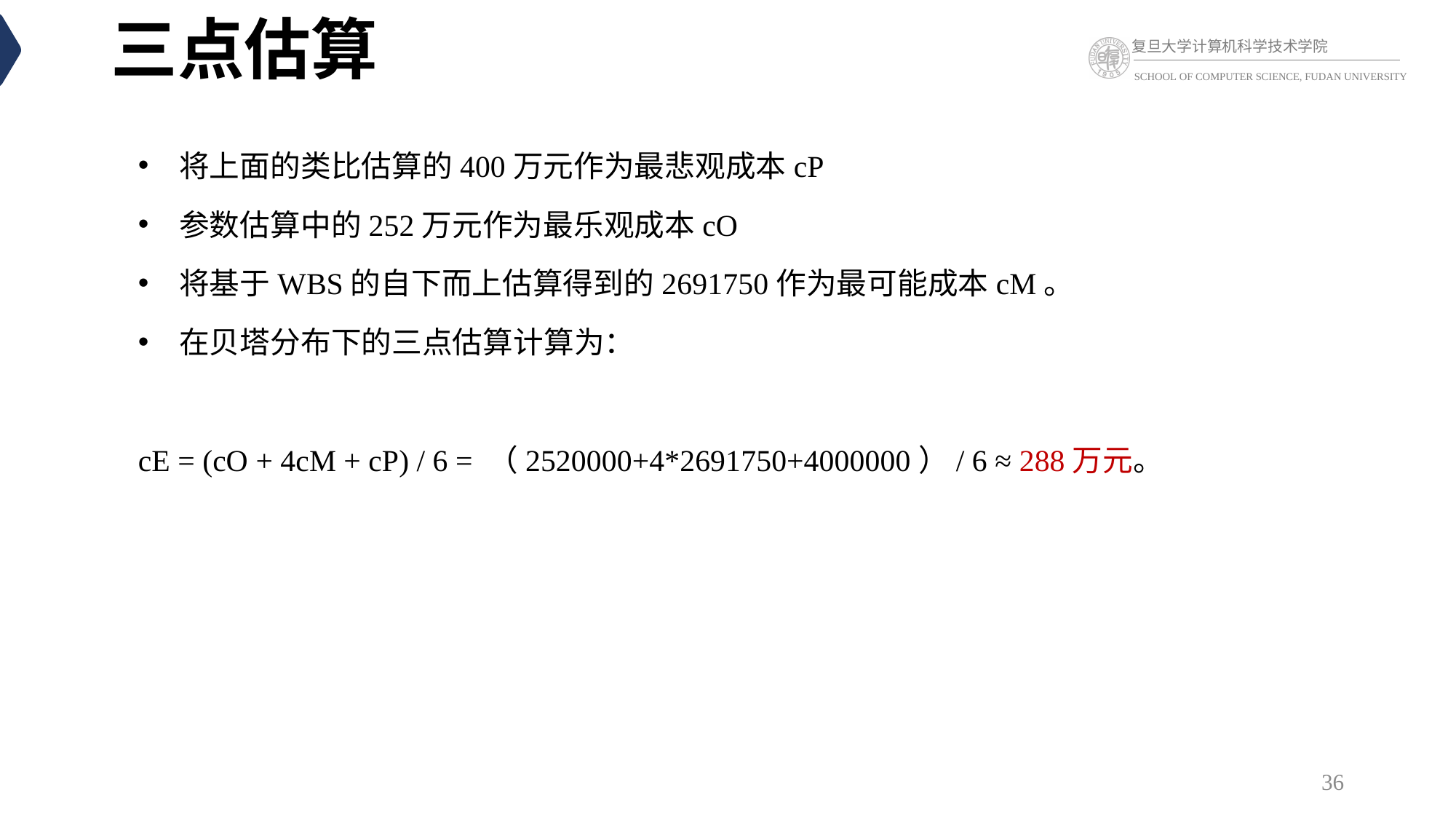

# 三点估算
将上面的类比估算的400万元作为最悲观成本cP
参数估算中的252万元作为最乐观成本cO
将基于WBS的自下而上估算得到的2691750作为最可能成本cM。
在贝塔分布下的三点估算计算为：

cE = (cO + 4cM + cP) / 6 = （2520000+4*2691750+4000000）/ 6 ≈ 288万元。
36